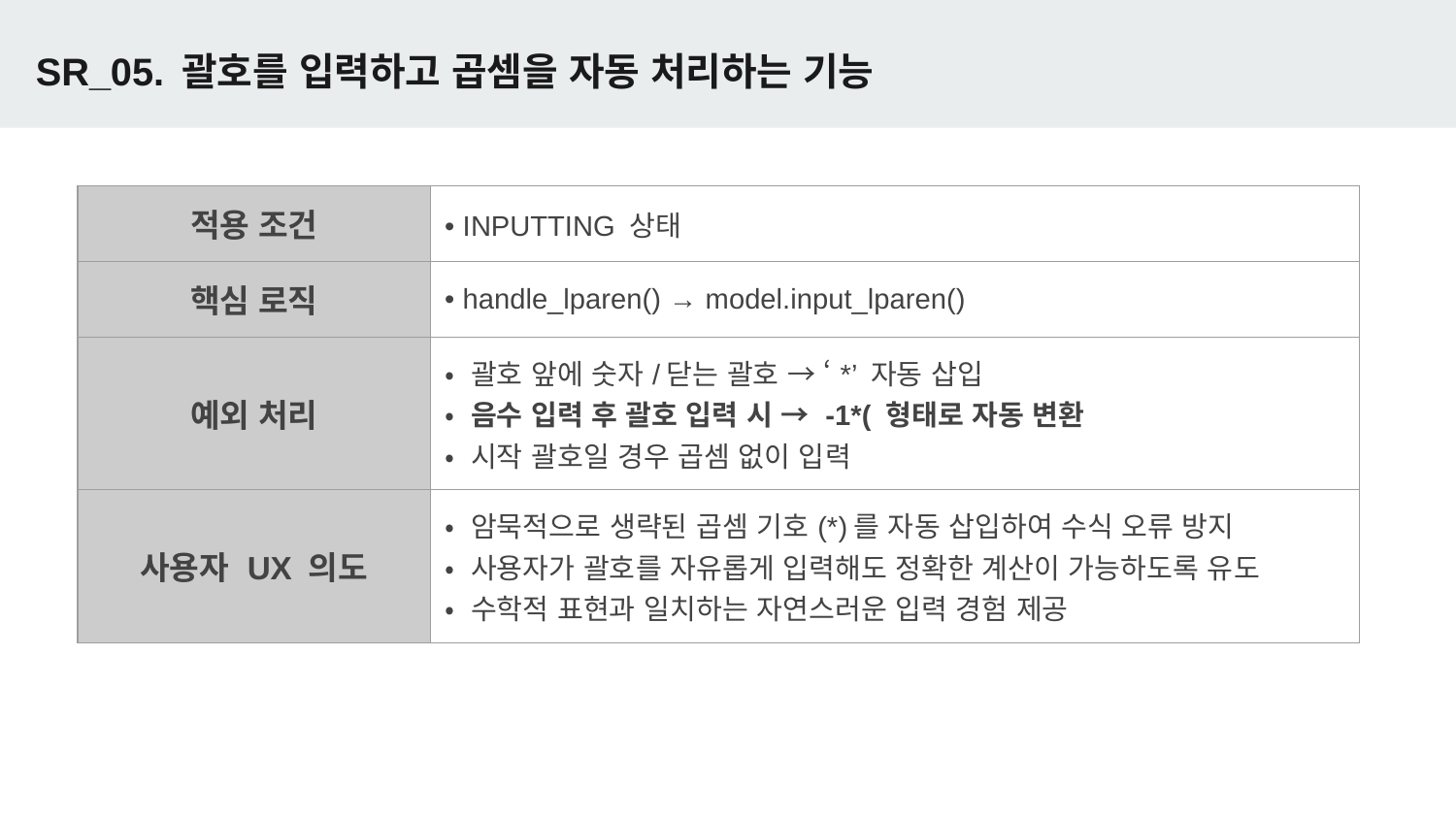

# SR_05. 괄호를 입력하고 곱셈을 자동 처리하는 기능
| 적용 조건 | • INPUTTING 상태 |
| --- | --- |
| 핵심 로직 | • handle\_lparen() → model.input\_lparen() |
| 예외 처리 | • 괄호 앞에 숫자/닫는 괄호 → ‘\*’ 자동 삽입 • 음수 입력 후 괄호 입력 시 → -1\*( 형태로 자동 변환 • 시작 괄호일 경우 곱셈 없이 입력 |
| 사용자 UX 의도 | • 암묵적으로 생략된 곱셈 기호(\*)를 자동 삽입하여 수식 오류 방지 • 사용자가 괄호를 자유롭게 입력해도 정확한 계산이 가능하도록 유도 • 수학적 표현과 일치하는 자연스러운 입력 경험 제공 |